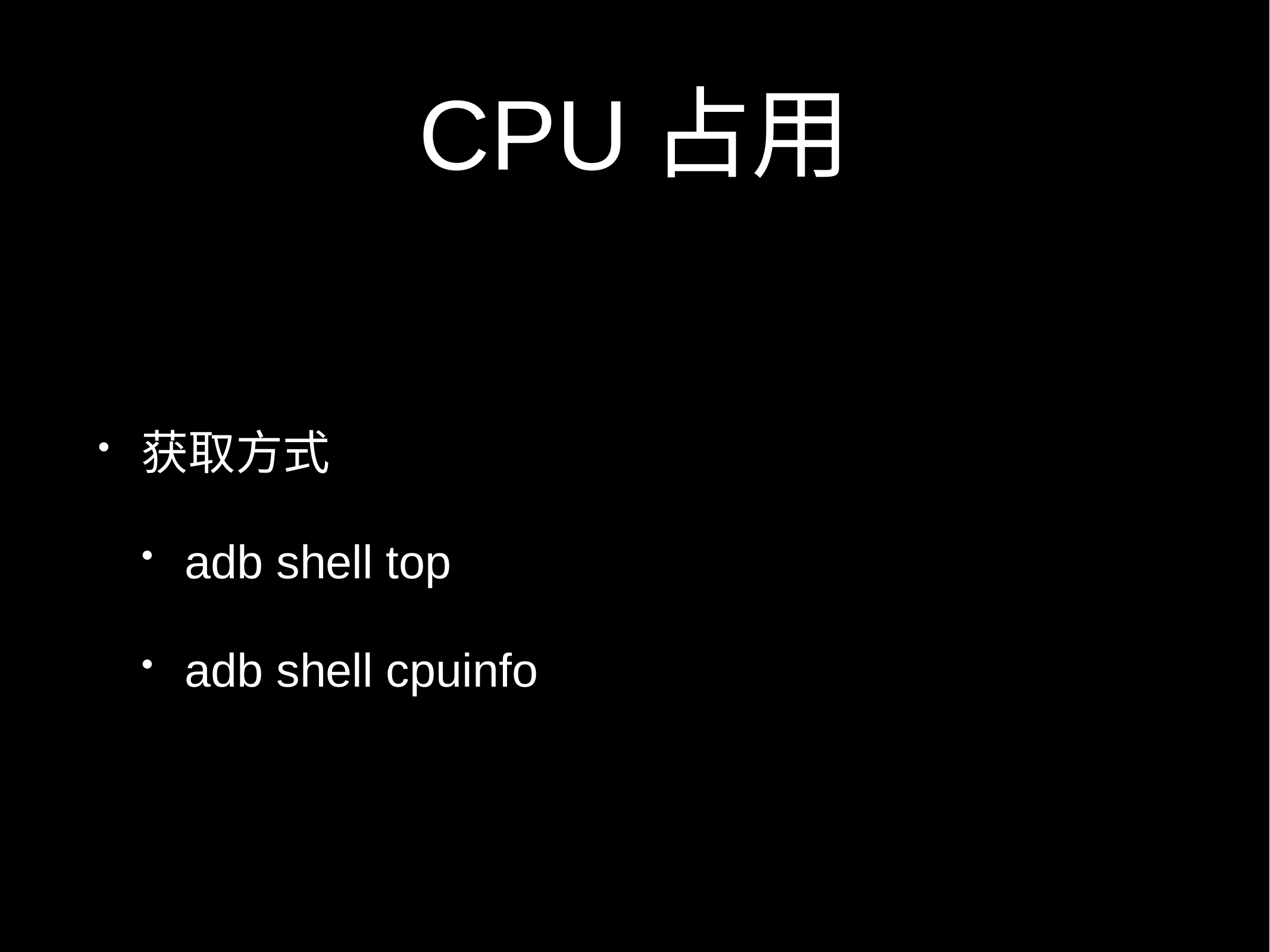

# CPU占用
获取方式
adb shell top
adb shell cpuinfo